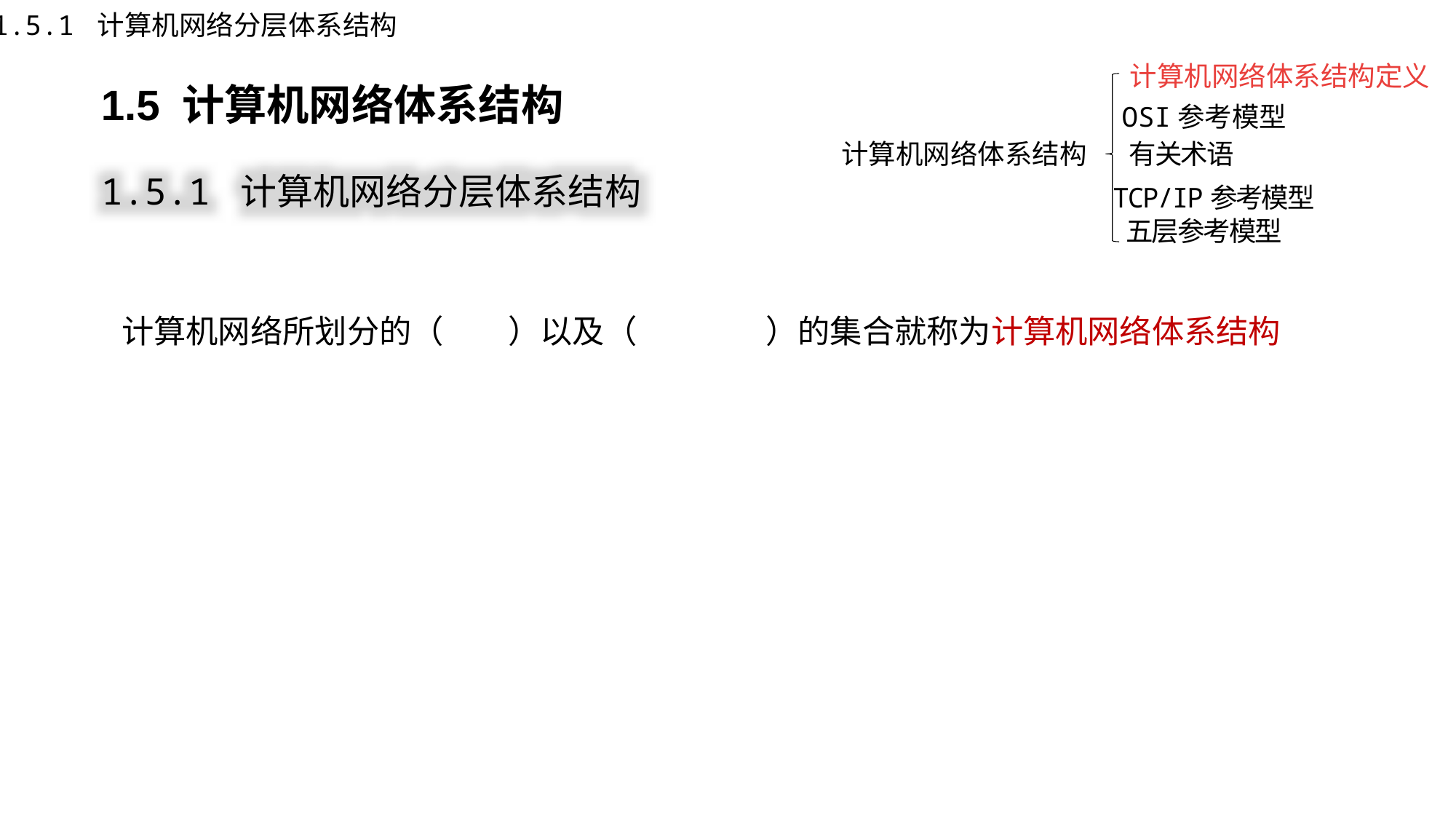

1.5.1 计算机网络分层体系结构
计算机网络体系结构定义
1.5 计算机网络体系结构

OSI参考模型
计算机网络体系结构
有关术语
TCP/IP参考模型
五层参考模型
1.5.1 计算机网络分层体系结构
计算机网络所划分的（层次）以及（各层协议）的集合就称为计算机网络体系结构